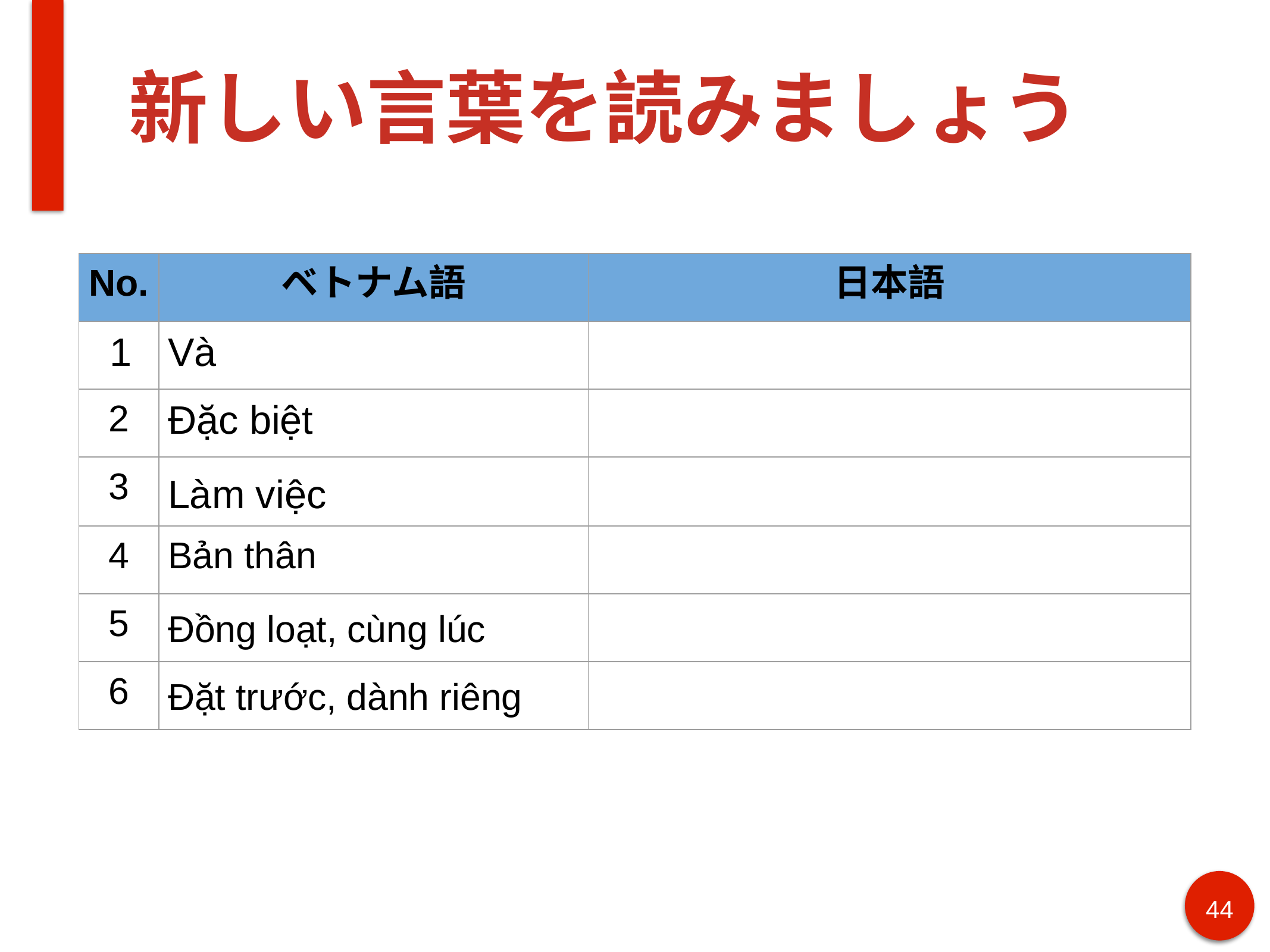

# 新しい言葉を読みましょう
| No. | ベトナム語 | 日本語 |
| --- | --- | --- |
| 1 | Và |  |
| 2 | Đặc biệt |  |
| 3 | Làm việc |  |
| 4 | Bản thân |  |
| 5 | Đồng loạt, cùng lúc |  |
| 6 | Đặt trước, dành riêng |  |
44